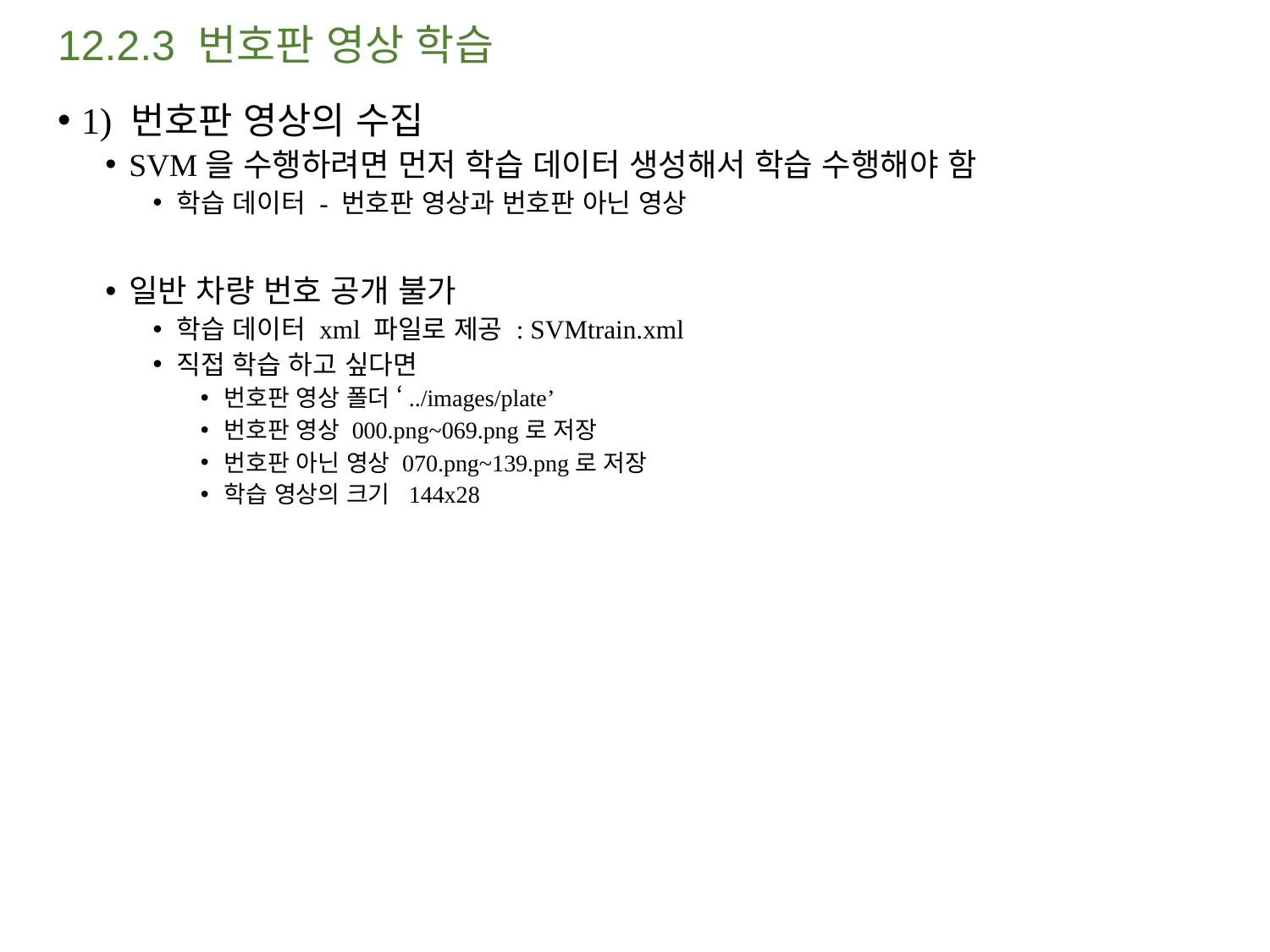

# 12.2.3 번호판 영상 학습
1) 번호판 영상의 수집
SVM을 수행하려면 먼저 학습 데이터 생성해서 학습 수행해야 함
학습 데이터 - 번호판 영상과 번호판 아닌 영상

일반 차량 번호 공개 불가
학습 데이터 xml 파일로 제공 : SVMtrain.xml
직접 학습 하고 싶다면
번호판 영상 폴더 ‘../images/plate’
번호판 영상 000.png~069.png로 저장
번호판 아닌 영상 070.png~139.png로 저장
학습 영상의 크기  144x28